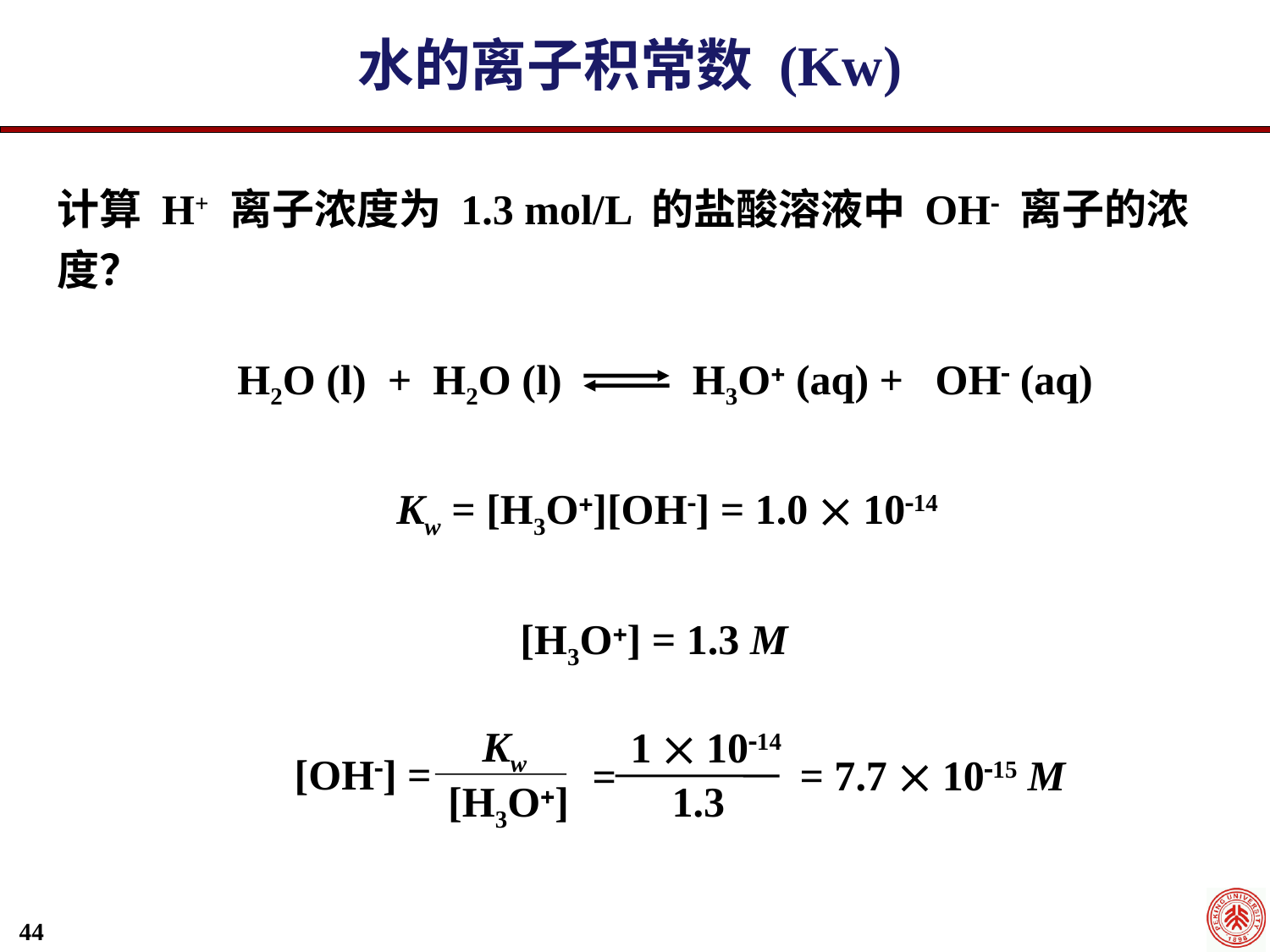

水的离子积常数 (Kw)

计算 H+ 离子浓度为 1.3 mol/L 的盐酸溶液中 OH− 离子的浓度？
H2O (l)  +  H2O (l)  	       H3O+ (aq) +   OH− (aq)

Kw = [H3O+][OH−] = 1.0 × 10−14
[H3O+] = 1.3 M
Kw
1 × 10−14
[OH−] =
= 7.7 × 10−15 M
    =
1.3
[H3O+]

44